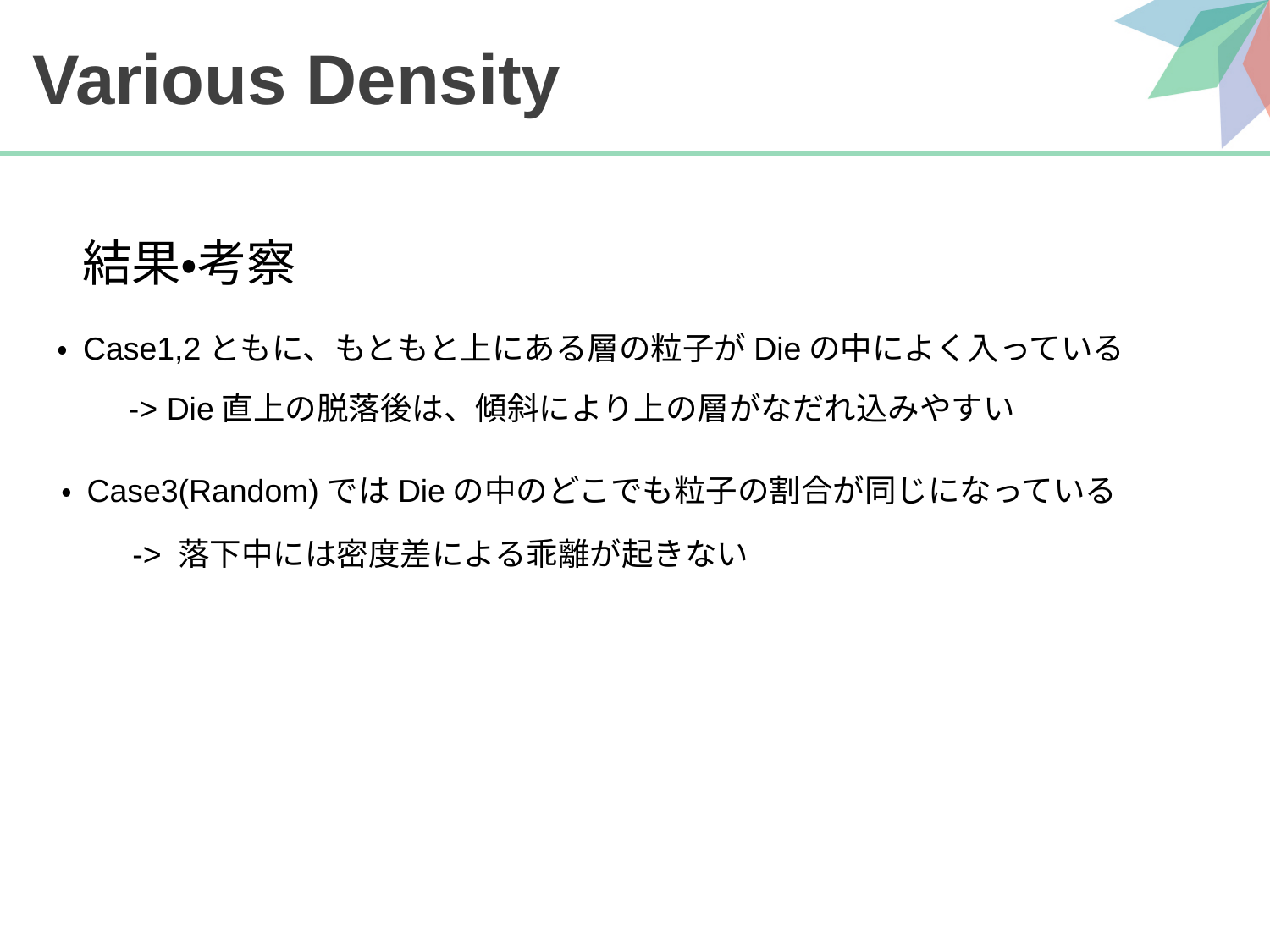

# Various Density

結果・考察
・ Case1,2ともに、もともと上にある層の粒子がDieの中によく入っている
　　-> Die直上の脱落後は、傾斜により上の層がなだれ込みやすい
・ Case3(Random)ではDieの中のどこでも粒子の割合が同じになっている
　　-> 落下中には密度差による乖離が起きない